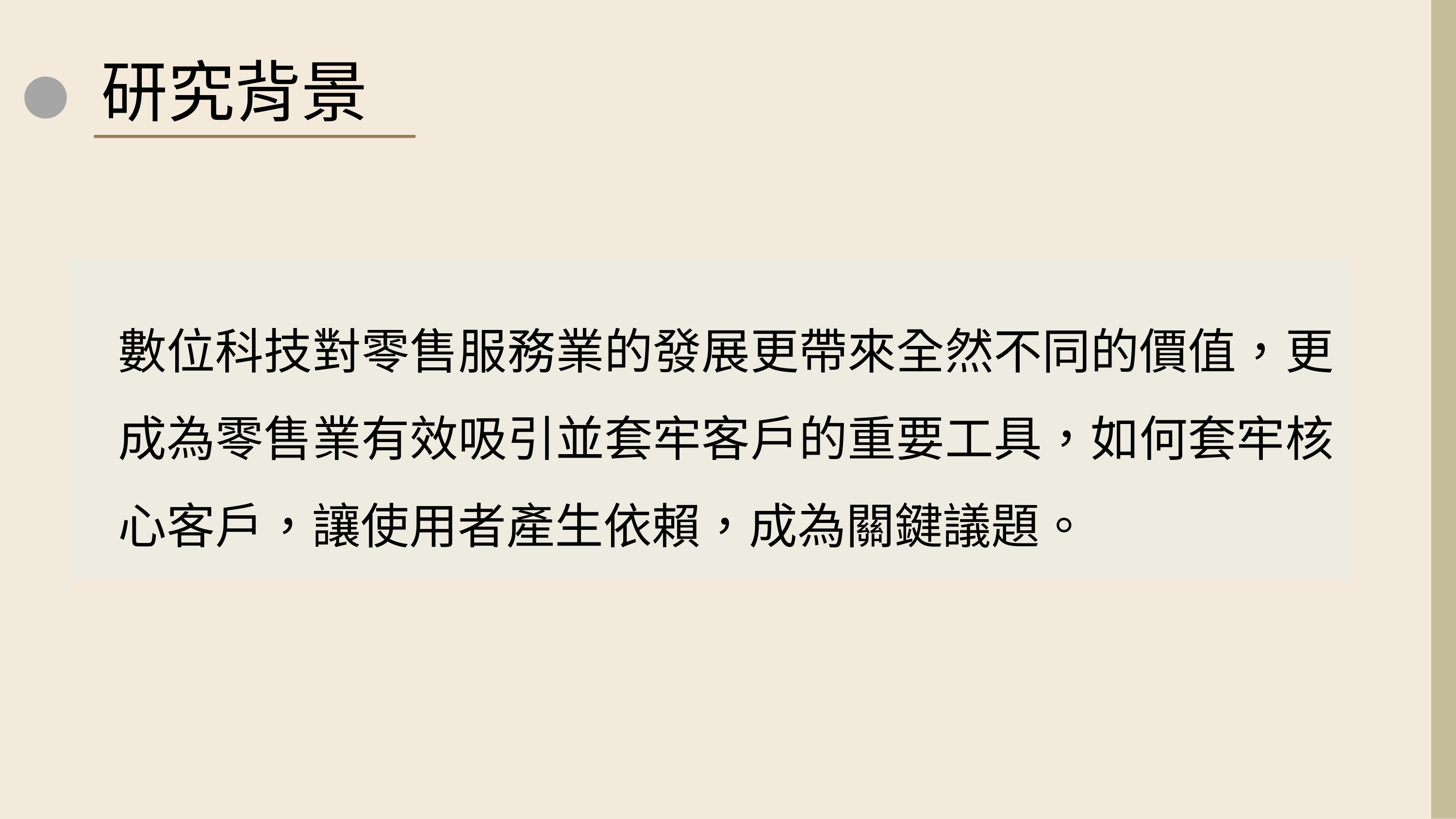

研究背景

數位科技對零售服務業的發展更帶來全然不同的價值，更成為零售業有效吸引並套牢客戶的重要工具，如何套牢核心客戶，讓使用者產生依賴，成為關鍵議題。